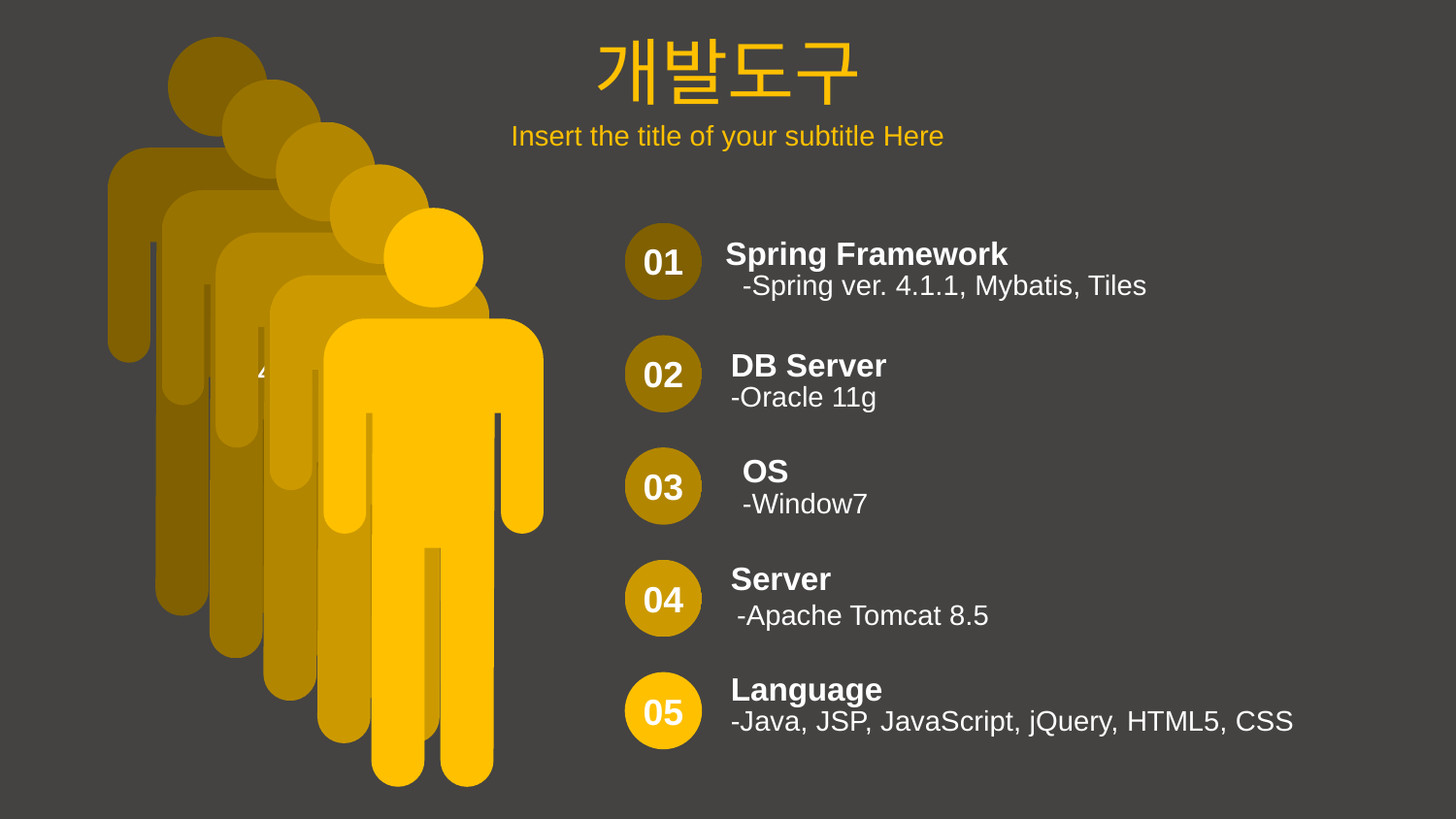

개발도구

-40

Insert the title of your subtitle Here

Spring Framework

01
-Spring ver. 4.1.1, Mybatis, Tiles

DB Server
-Oracle 11g
02
OS
-Window7

03
Server
-Apache Tomcat 8.5

04
Language
-Java, JSP, JavaScript, jQuery, HTML5, CSS

05